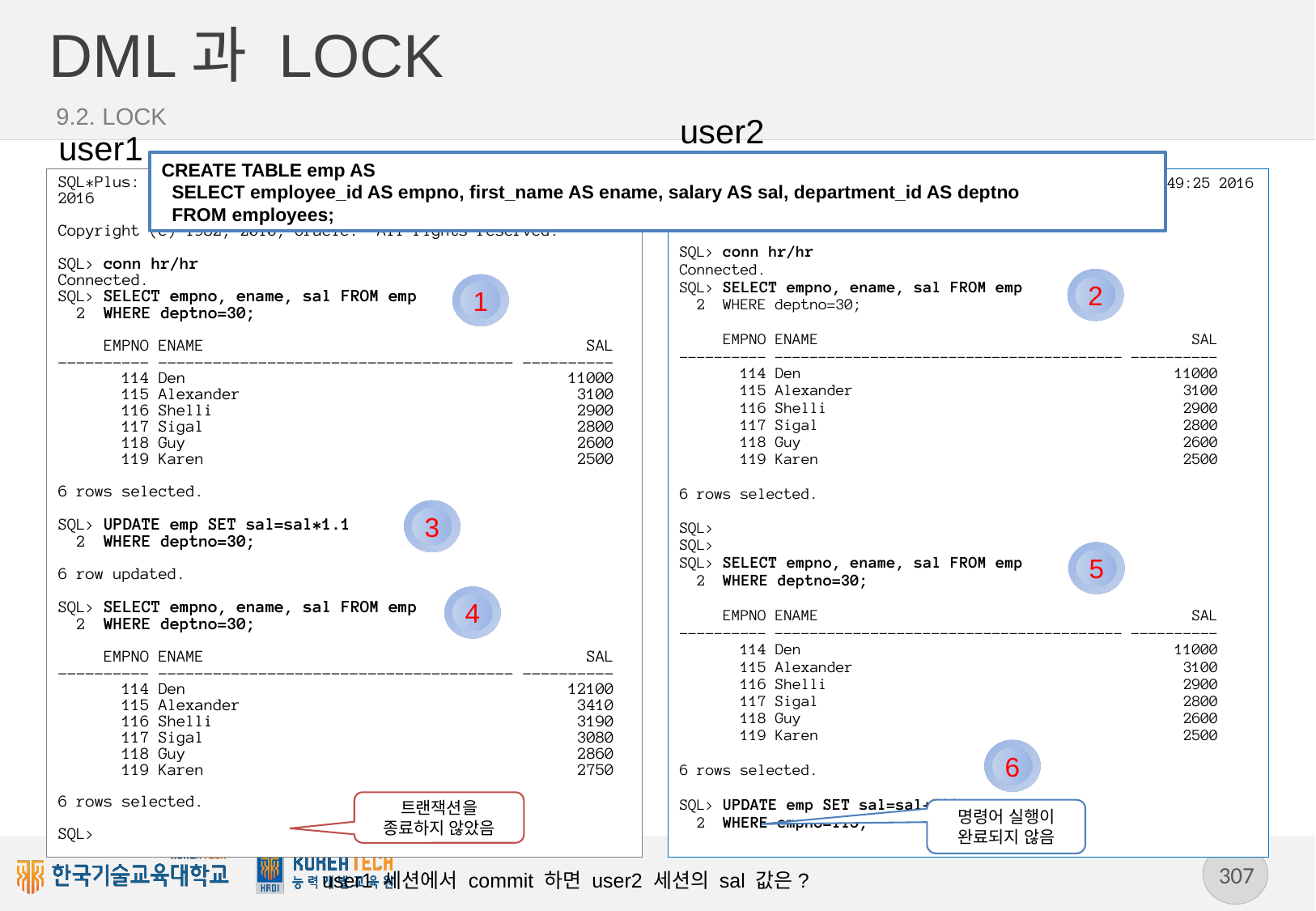

# DML과 LOCK
9.2. LOCK
user2
user1
CREATE TABLE emp AS
  SELECT employee_id AS empno, first_name AS ename, salary AS sal, department_id AS deptno
  FROM employees;
SQL*Plus: Release 11.2.0.2.0 Production on 목 2월 18 12:44:06 2016

Copyright (c) 1982, 2010, Oracle.  All rights reserved.

SQL> conn hr/hr
Connected.
SQL> SELECT empno, ename, sal FROM emp
  2  WHERE deptno=30;

     EMPNO ENAME                                          SAL
---------- --------------------------------------- ----------
       114 Den                                          11000
       115 Alexander                                     3100
       116 Shelli                                        2900
       117 Sigal                                         2800
       118 Guy                                           2600
       119 Karen                                         2500

6 rows selected.

SQL> UPDATE emp SET sal=sal*1.1
  2  WHERE deptno=30;

6 row updated.

SQL> SELECT empno, ename, sal FROM emp
  2  WHERE deptno=30;

     EMPNO ENAME                                          SAL
---------- --------------------------------------- ----------
       114 Den                                          12100
       115 Alexander                                     3410
       116 Shelli                                        3190
       117 Sigal                                         3080
       118 Guy                                           2860
       119 Karen                                         2750

6 rows selected.

SQL>
SQL*Plus: Release 11.2.0.2.0 Production on 목 2월 18 12:49:25 2016

Copyright (c) 1982, 2010, Oracle.  All rights reserved.

SQL> conn hr/hr
Connected.
SQL> SELECT empno, ename, sal FROM emp
  2  WHERE deptno=30;

     EMPNO ENAME                                           SAL
---------- ---------------------------------------- ----------
       114 Den                                           11000
       115 Alexander                                      3100
       116 Shelli                                         2900
       117 Sigal                                          2800
       118 Guy                                            2600
       119 Karen                                          2500

6 rows selected.

SQL>
SQL>
SQL> SELECT empno, ename, sal FROM emp
  2  WHERE deptno=30;

     EMPNO ENAME                                           SAL
---------- ---------------------------------------- ----------
       114 Den                                           11000
       115 Alexander                                      3100
       116 Shelli                                         2900
       117 Sigal                                          2800
       118 Guy                                            2600
       119 Karen                                          2500

6 rows selected.

SQL> UPDATE emp SET sal=sal+500
  2  WHERE empno=115;

2

1

3

5

4

6
트랜잭션을 종료하지 않았음
명령어 실행이 완료되지 않음
user1 세션에서 commit 하면 user2 세션의 sal 값은?